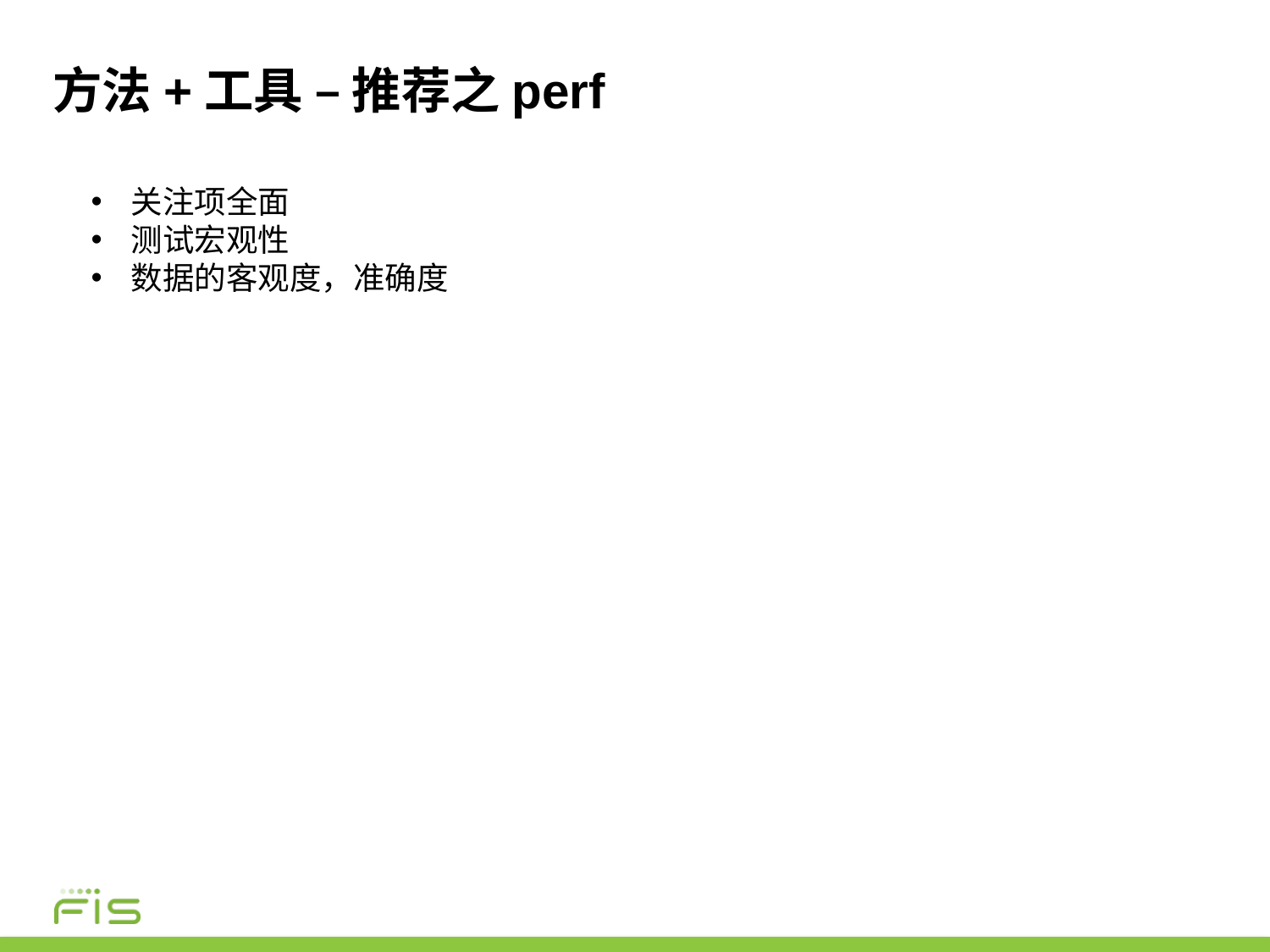

# 方法+工具 – 推荐之perf
关注项全面
测试宏观性
数据的客观度，准确度